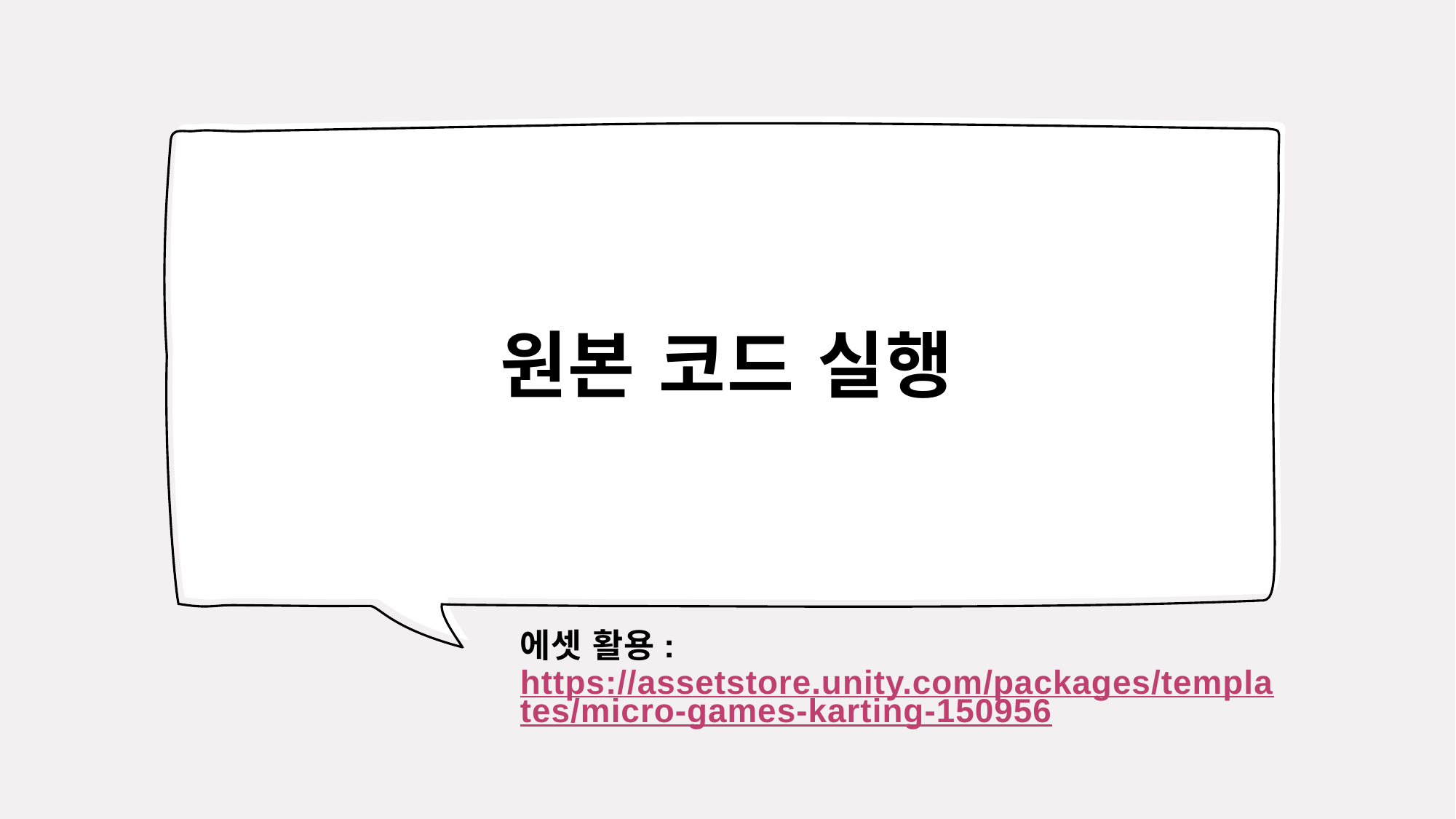

# 원본 코드 실행
에셋 활용:           https://assetstore.unity.com/packages/templates/micro-games-karting-150956